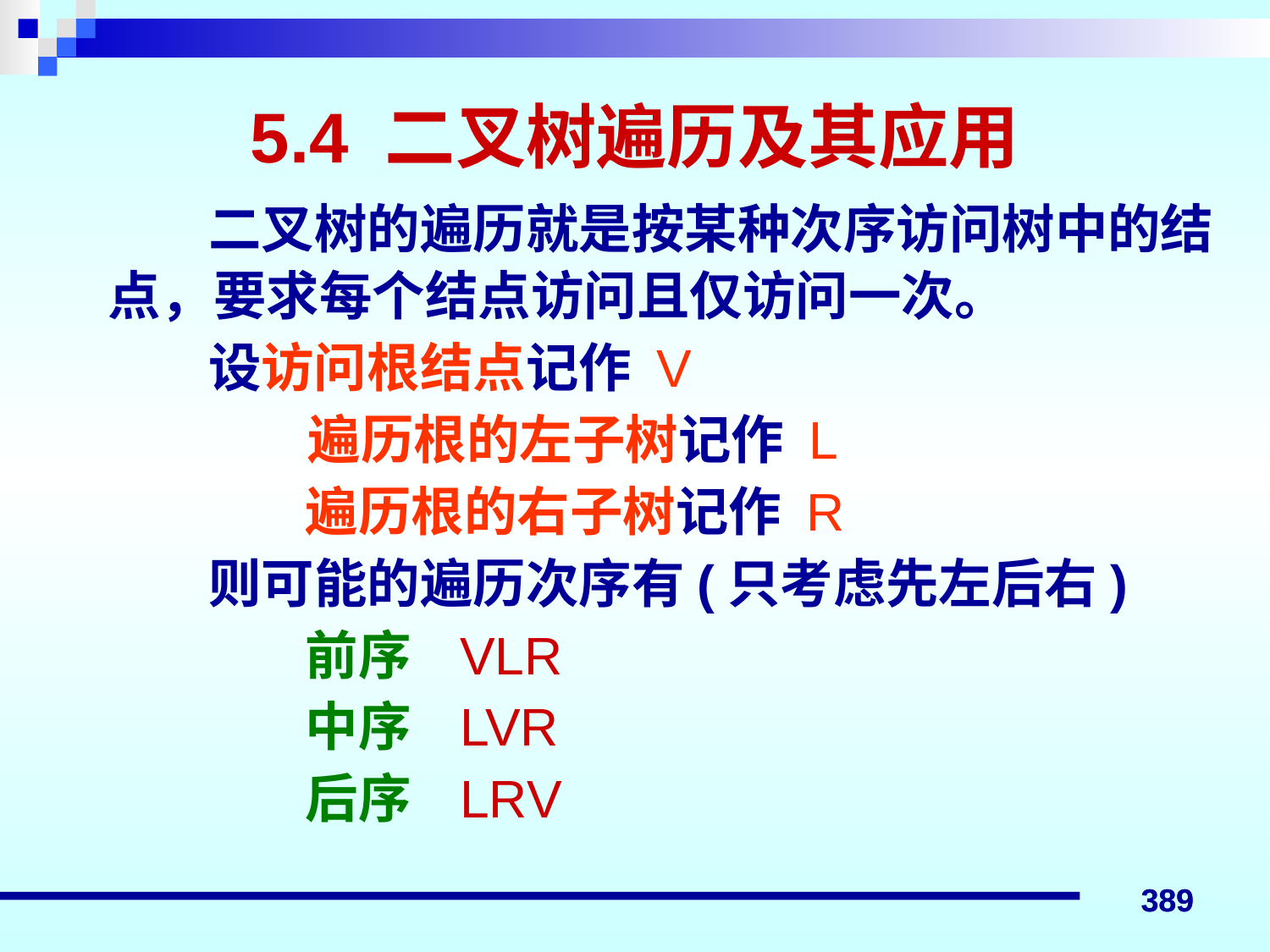

# 5.4 二叉树遍历及其应用
二叉树的遍历就是按某种次序访问树中的结点，要求每个结点访问且仅访问一次。
设访问根结点记作 V
 	     遍历根的左子树记作 L
       遍历根的右子树记作 R
则可能的遍历次序有(只考虑先左后右)
       前序   VLR
       中序   LVR
       后序   LRV
389
389